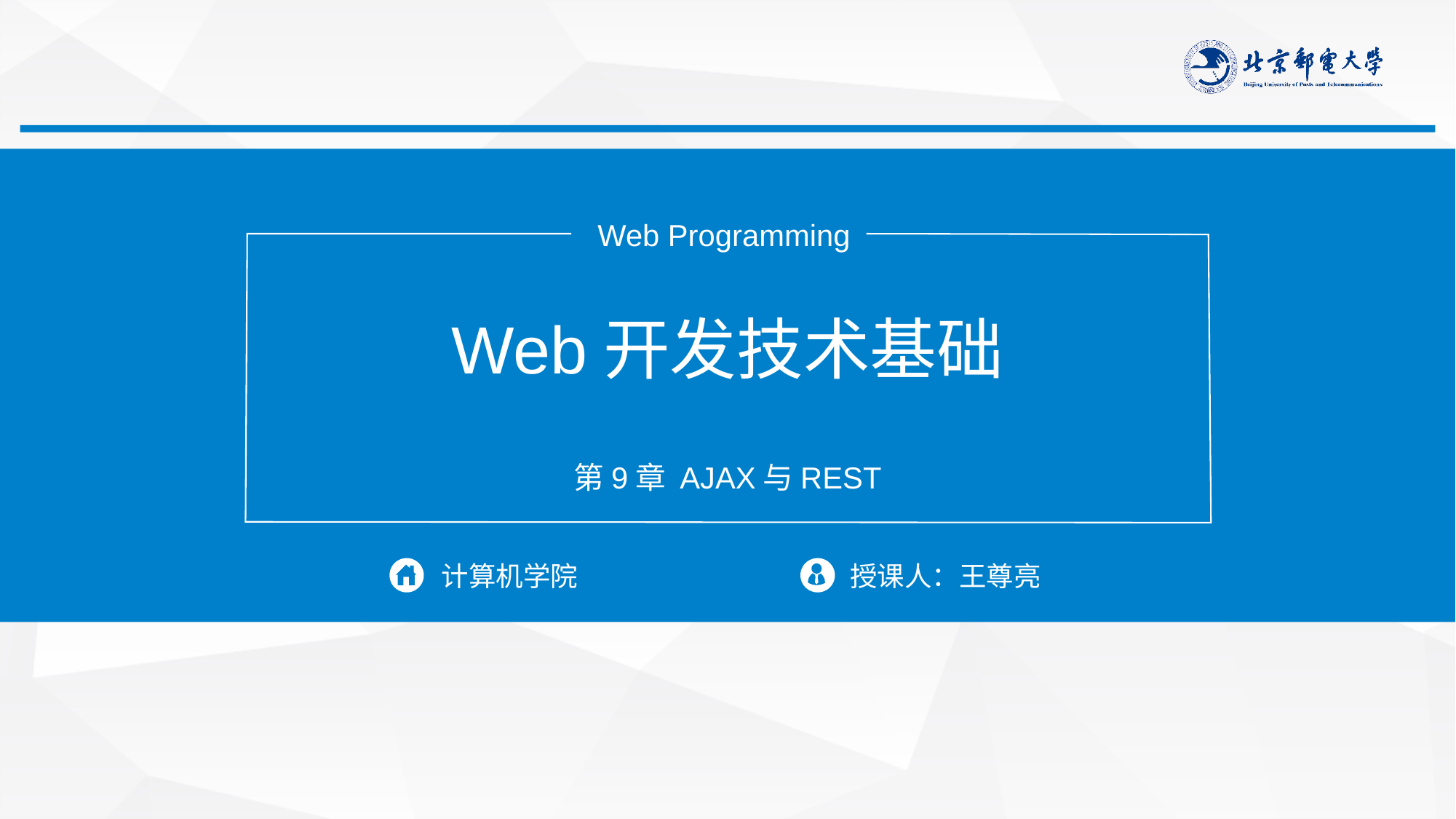

Web Programming

Web开发技术基础
第9章 AJAX与REST
计算机学院
授课人：王尊亮